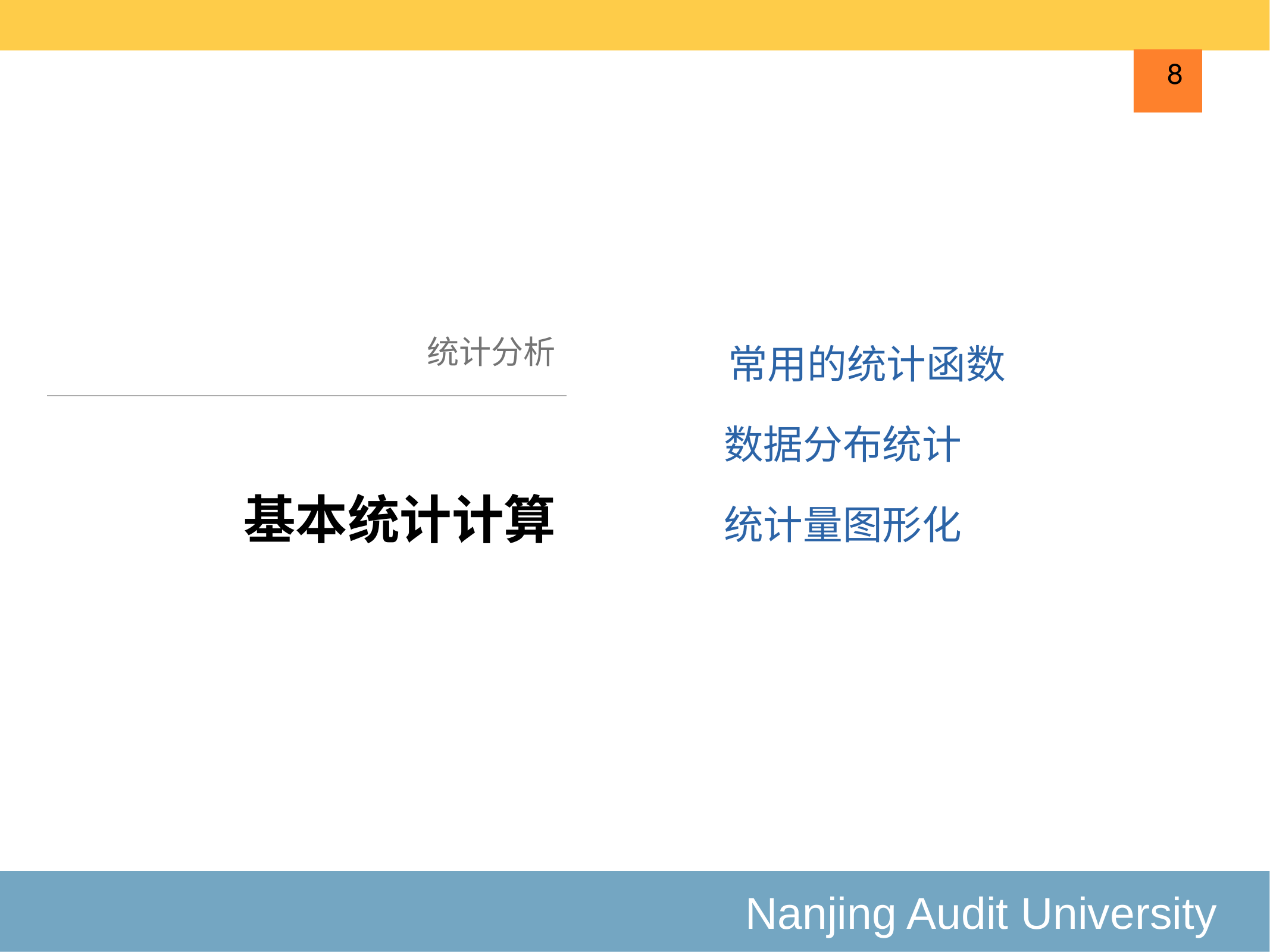

8
统计分析
常用的统计函数
数据分布统计
# 基本统计计算
统计量图形化